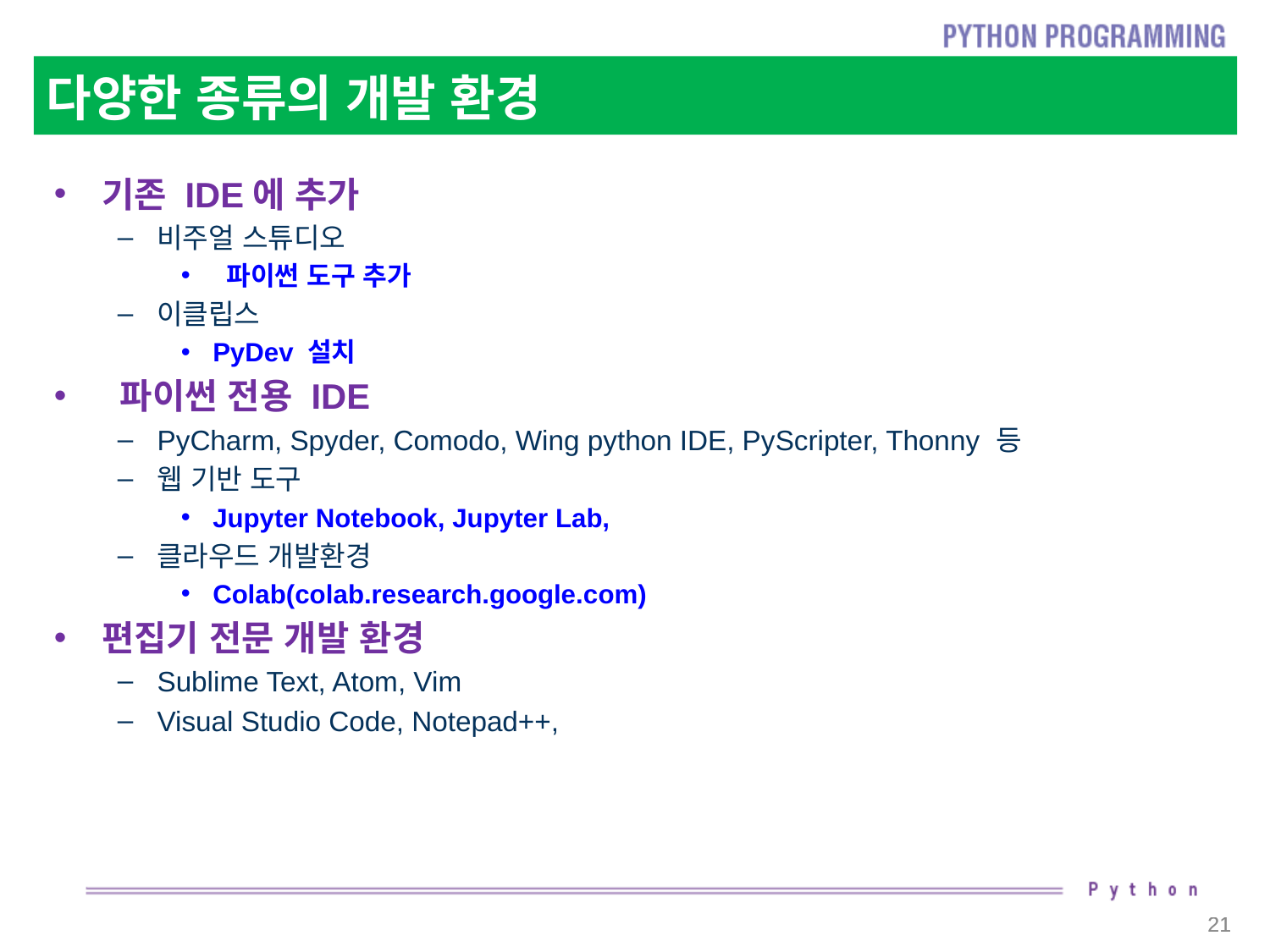

# 다양한 종류의 개발 환경
기존 IDE에 추가
비주얼 스튜디오
 파이썬 도구 추가
이클립스
PyDev 설치
 파이썬 전용 IDE
PyCharm, Spyder, Comodo, Wing python IDE, PyScripter, Thonny 등
웹 기반 도구
Jupyter Notebook, Jupyter Lab,
클라우드 개발환경
Colab(colab.research.google.com)
편집기 전문 개발 환경
Sublime Text, Atom, Vim
Visual Studio Code, Notepad++,
21